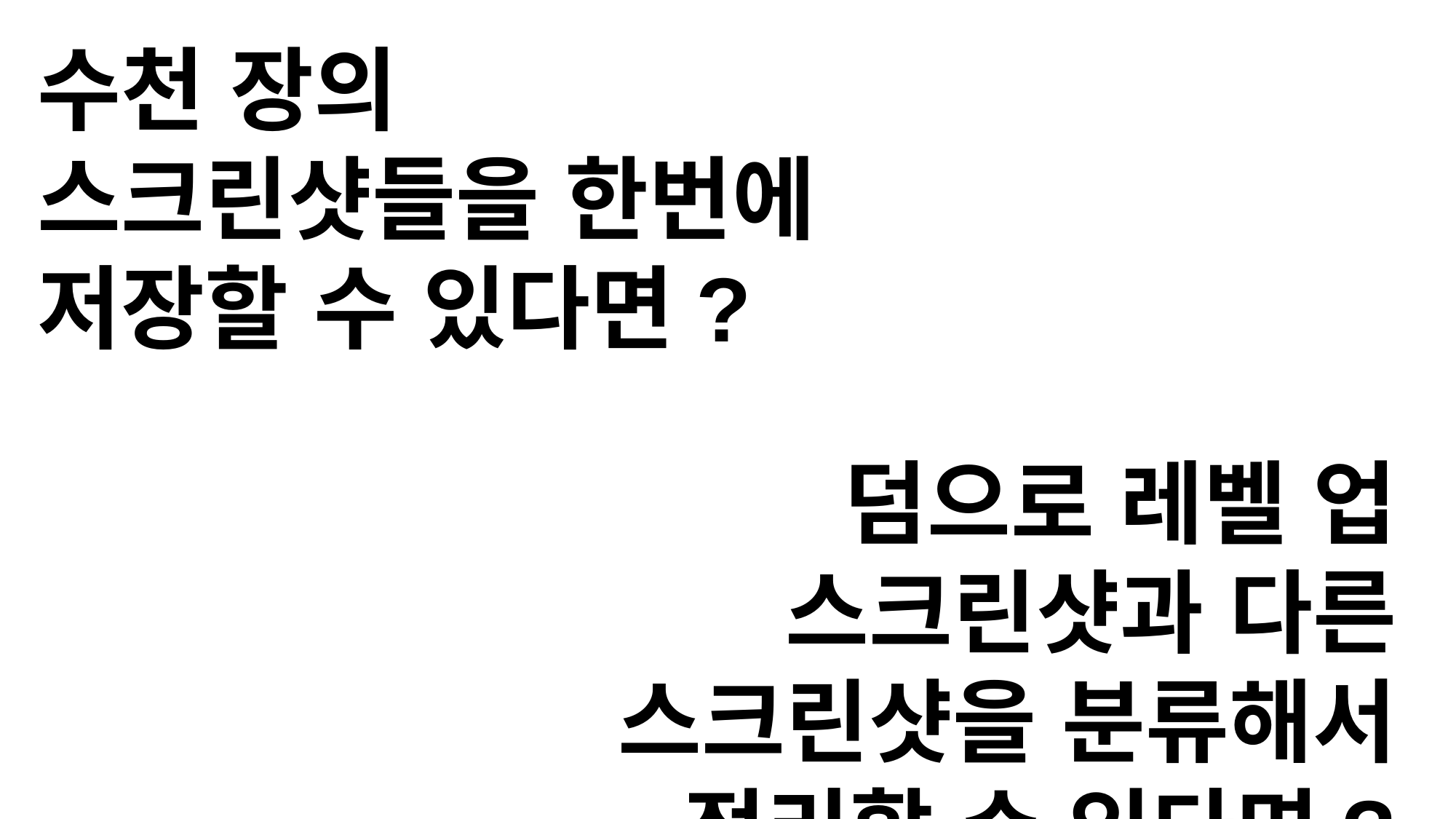

수천 장의 스크린샷들을 한번에 저장할 수 있다면?
덤으로 레벨 업 스크린샷과 다른 스크린샷을 분류해서 정리할 수 있다면?